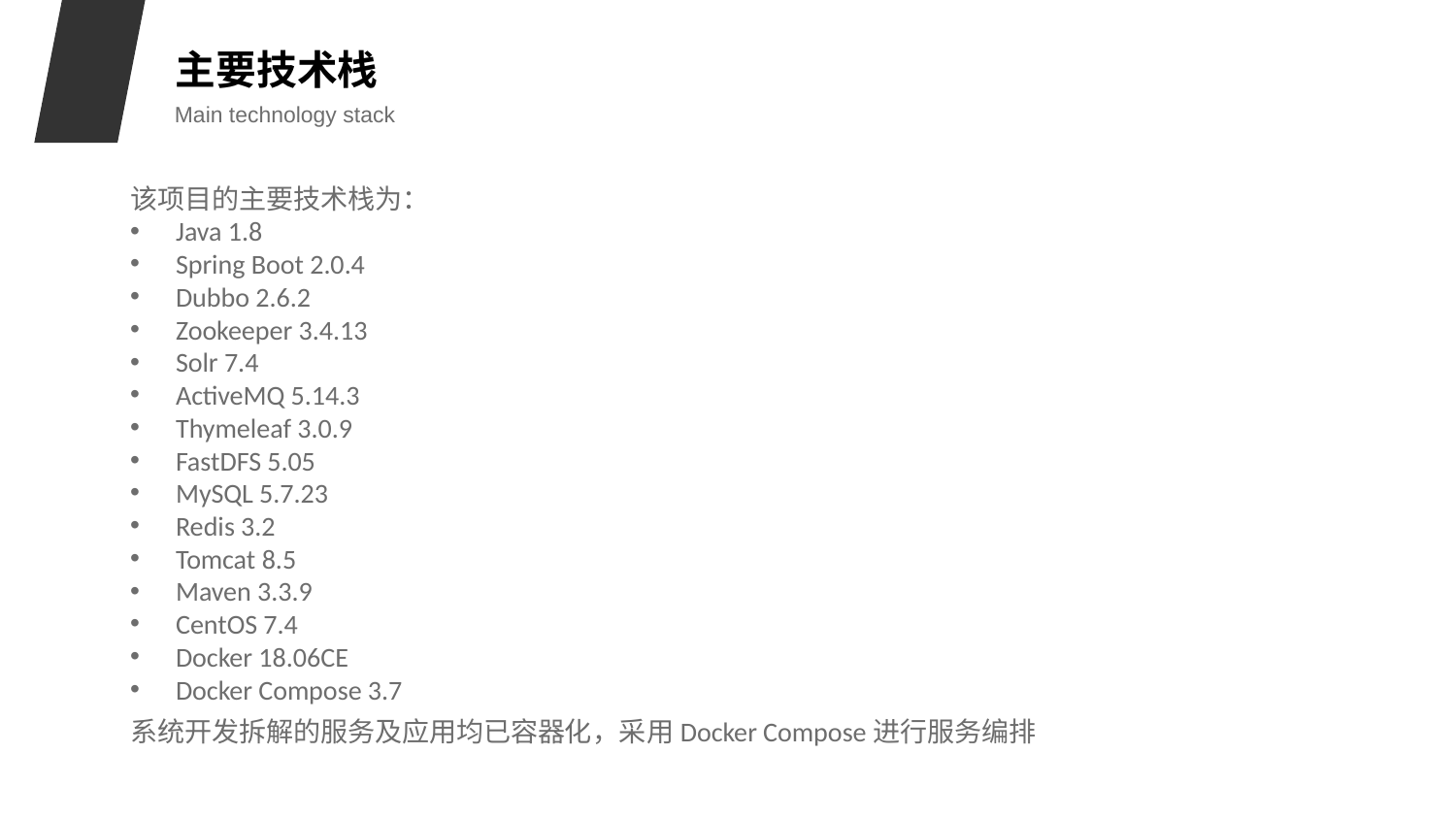

主要技术栈
Main technology stack
该项目的主要技术栈为：
Java 1.8
Spring Boot 2.0.4
Dubbo 2.6.2
Zookeeper 3.4.13
Solr 7.4
ActiveMQ 5.14.3
Thymeleaf 3.0.9
FastDFS 5.05
MySQL 5.7.23
Redis 3.2
Tomcat 8.5
Maven 3.3.9
CentOS 7.4
Docker 18.06CE
Docker Compose 3.7
系统开发拆解的服务及应用均已容器化，采用Docker Compose进行服务编排